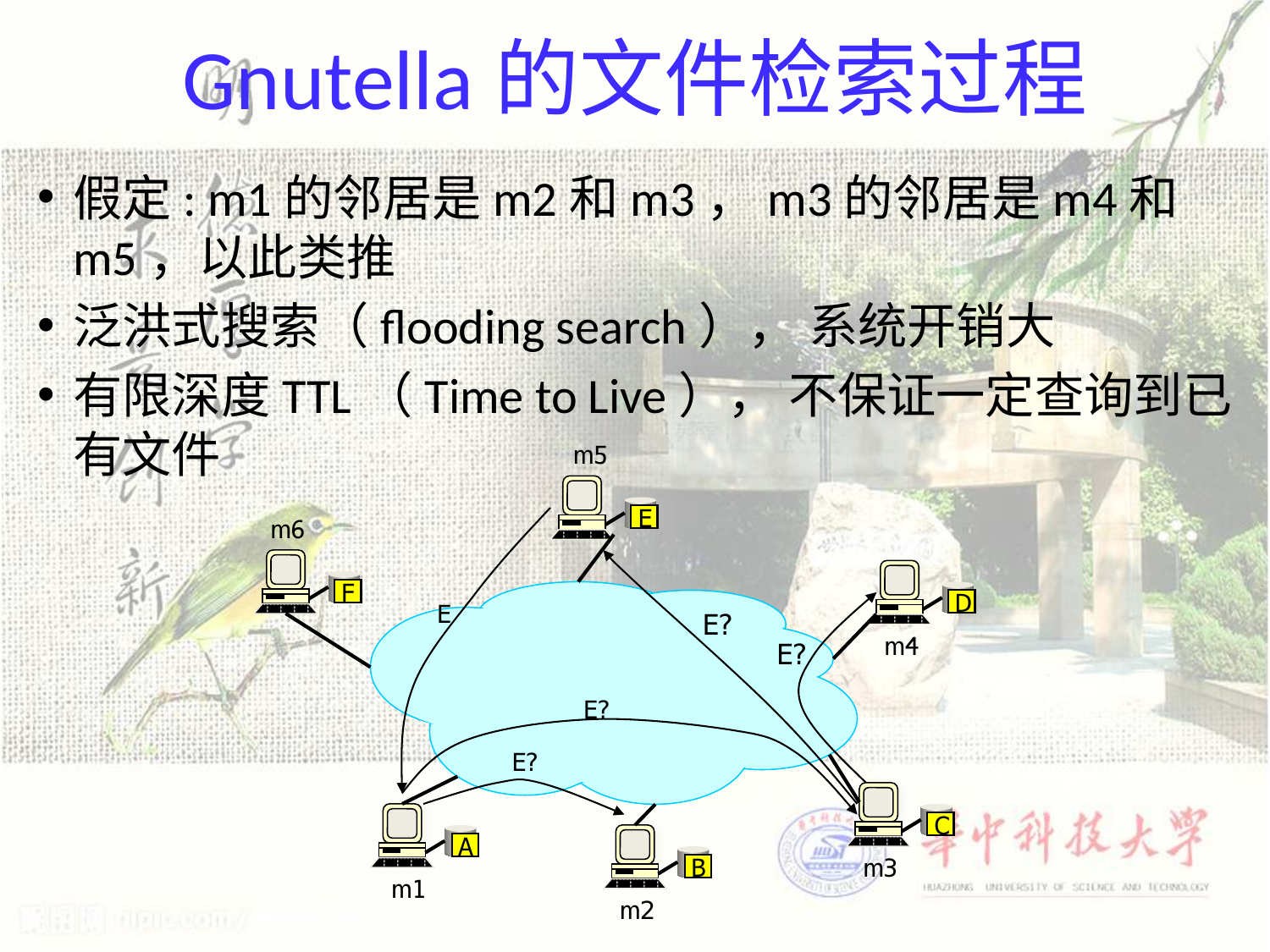

# Gnutella的文件检索过程
假定: m1的邻居是m2和m3，m3的邻居是m4和m5，以此类推
泛洪式搜索（flooding search）， 系统开销大
有限深度TTL（Time to Live）， 不保证一定查询到已有文件
m5

E

E
m6

E?
E?

F

D

m4
E?

E?

C

A

B
m3

m1
m2